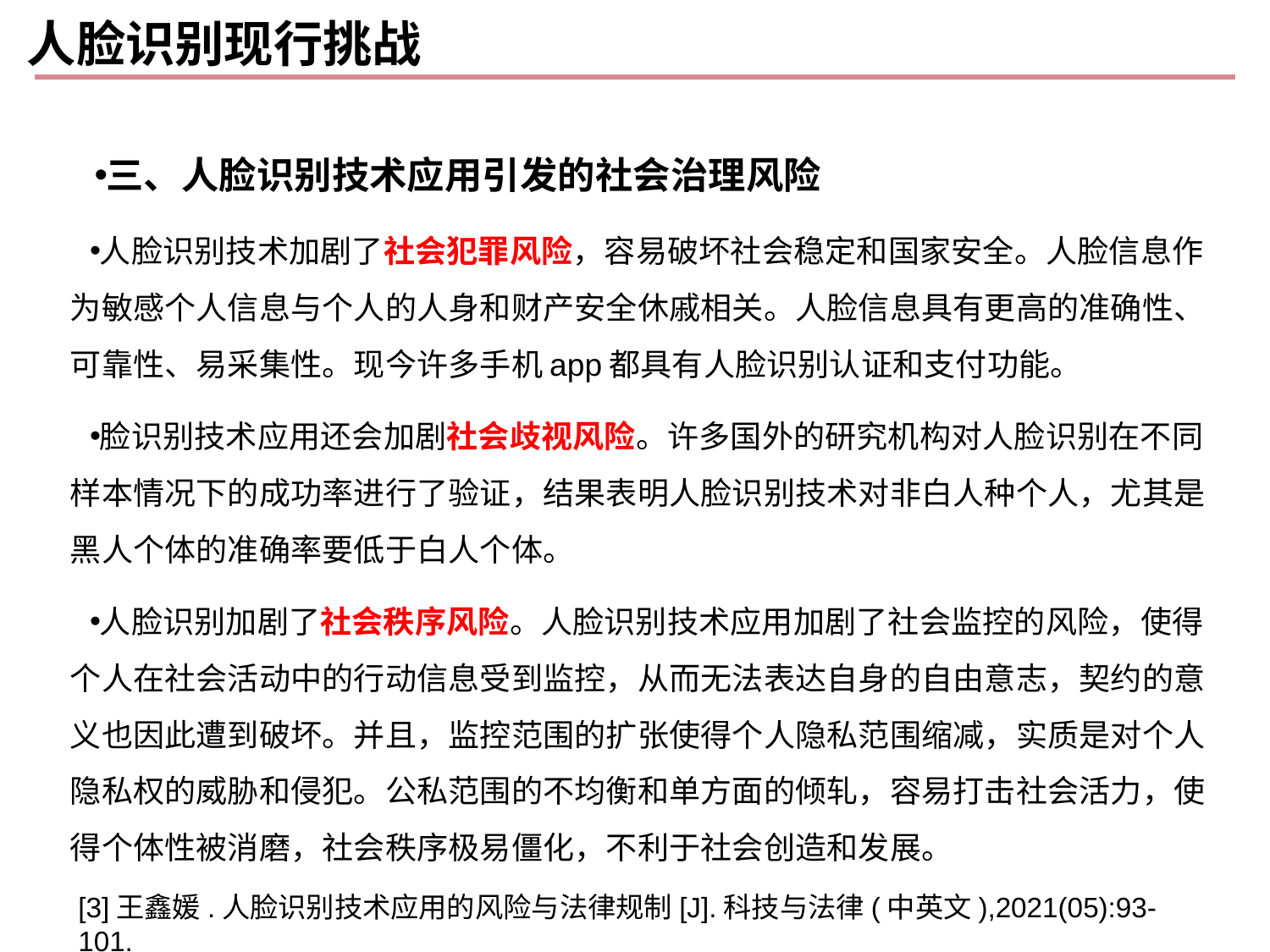

# 人脸识别现行挑战
三、人脸识别技术应用引发的社会治理风险
人脸识别技术加剧了社会犯罪风险，容易破坏社会稳定和国家安全。人脸信息作为敏感个人信息与个人的人身和财产安全休戚相关。人脸信息具有更高的准确性、可靠性、易采集性。现今许多手机app都具有人脸识别认证和支付功能。
脸识别技术应用还会加剧社会歧视风险。许多国外的研究机构对人脸识别在不同样本情况下的成功率进行了验证，结果表明人脸识别技术对非白人种个人，尤其是黑人个体的准确率要低于白人个体。
人脸识别加剧了社会秩序风险。人脸识别技术应用加剧了社会监控的风险，使得个人在社会活动中的行动信息受到监控，从而无法表达自身的自由意志，契约的意义也因此遭到破坏。并且，监控范围的扩张使得个人隐私范围缩减，实质是对个人隐私权的威胁和侵犯。公私范围的不均衡和单方面的倾轧，容易打击社会活力，使得个体性被消磨，社会秩序极易僵化，不利于社会创造和发展。
[3]王鑫媛.人脸识别技术应用的风险与法律规制[J].科技与法律(中英文),2021(05):93-101.